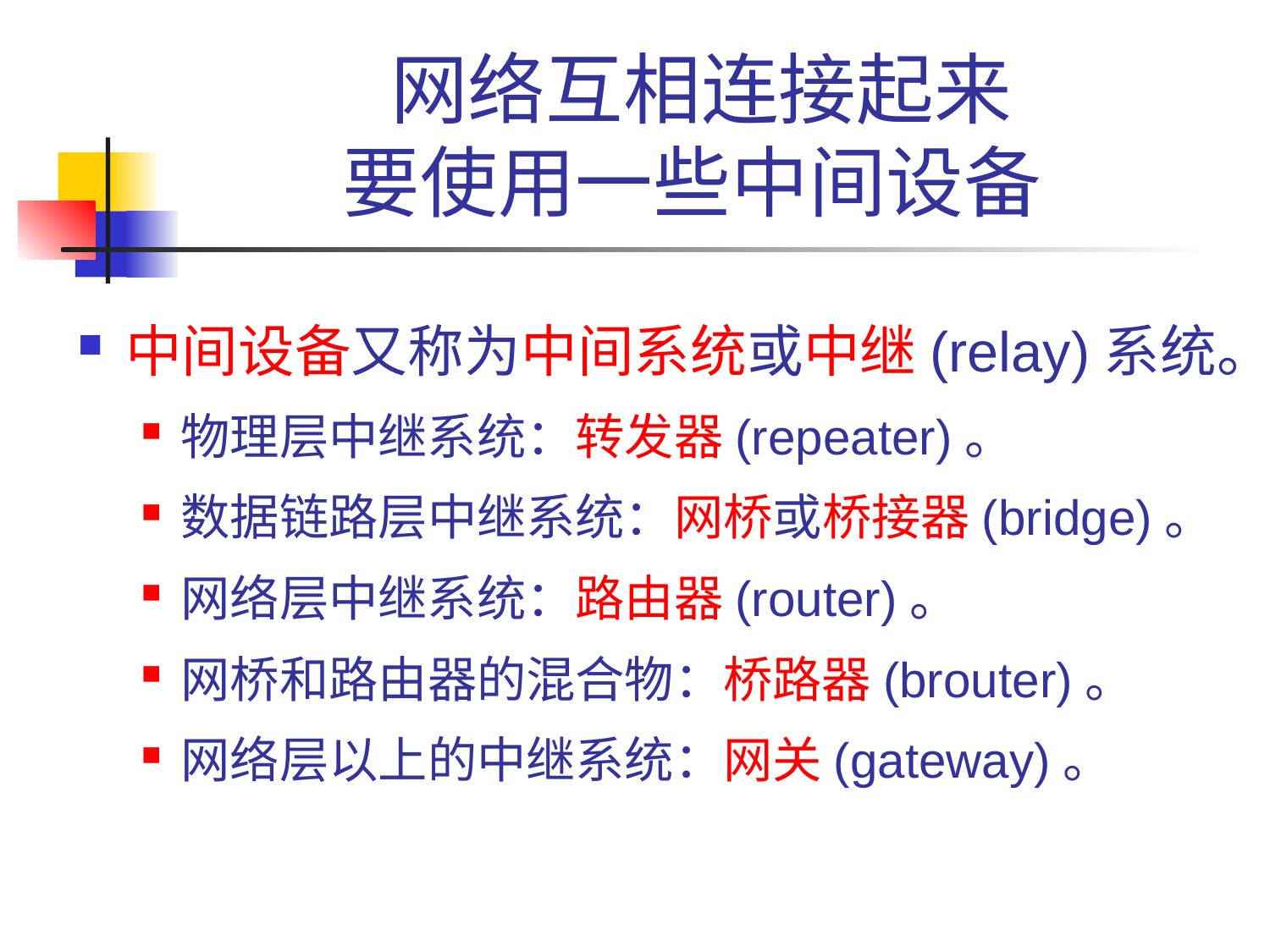

# 网络互相连接起来 要使用一些中间设备
中间设备又称为中间系统或中继(relay)系统。
物理层中继系统：转发器(repeater)。
数据链路层中继系统：网桥或桥接器(bridge)。
网络层中继系统：路由器(router)。
网桥和路由器的混合物：桥路器(brouter)。
网络层以上的中继系统：网关(gateway)。